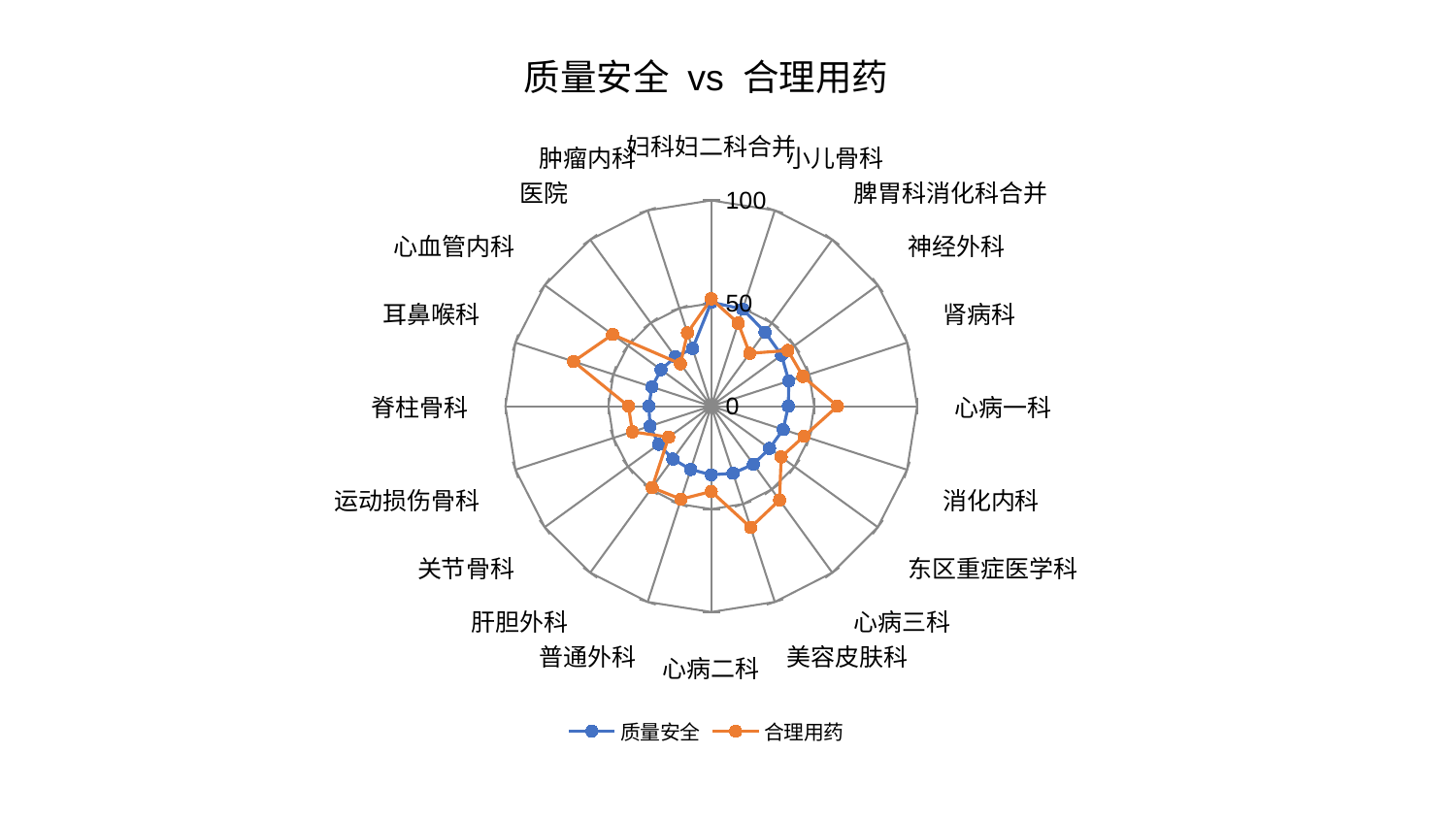

### Chart: 质量安全 vs 合理用药

| Category | 质量安全 | 合理用药 |
|---|---|---|
| 妇科妇二科合并 | 50.50771842951208 | 52.197262797023996 |
| 小儿骨科 | 49.56633772292795 | 42.40460560558918 |
| 脾胃科消化科合并 | 44.478691963668794 | 31.745021265738615 |
| 神经外科 | 42.219233939355895 | 46.04152396487162 |
| 肾病科 | 39.60807525780814 | 46.86038348306963 |
| 心病一科 | 37.44221336116528 | 61.3086073401559 |
| 消化内科 | 36.73039834398852 | 47.37216783474846 |
| 东区重症医学科 | 34.96938605359185 | 41.99601890652639 |
| 心病三科 | 34.85918962611525 | 56.40515940891871 |
| 美容皮肤科 | 34.29766510739201 | 61.94663882267797 |
| 心病二科 | 33.36390251199739 | 41.453115127802825 |
| 普通外科 | 32.33048727657747 | 47.52953493261501 |
| 肝胆外科 | 31.777852258321268 | 48.919182050263025 |
| 关节骨科 | 31.545167961181864 | 25.578227326823882 |
| 运动损伤骨科 | 31.27919446457065 | 40.2994214477288 |
| 脊柱骨科 | 30.328450696220347 | 40.202220030534654 |
| 耳鼻喉科 | 30.311695309853654 | 70.33026116165905 |
| 心血管内科 | 30.15631794965946 | 59.275473995818 |
| 医院 | 29.656076414679877 | 25.457202551782004 |
| 肿瘤内科 | 29.459536809021706 | 37.47220306517073 |
8